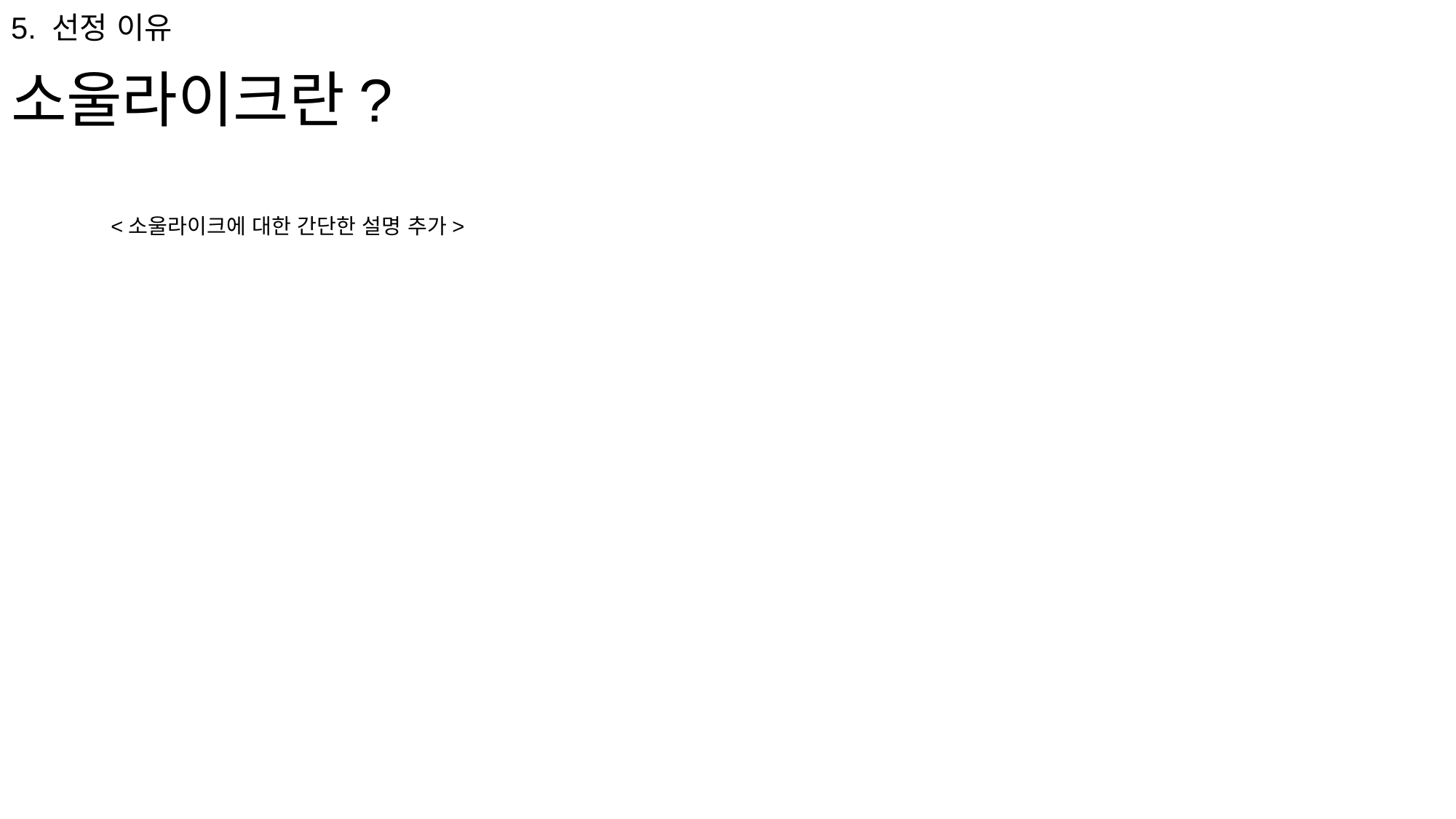

5. 선정 이유
소울라이크란?
<소울라이크에 대한 간단한 설명 추가>